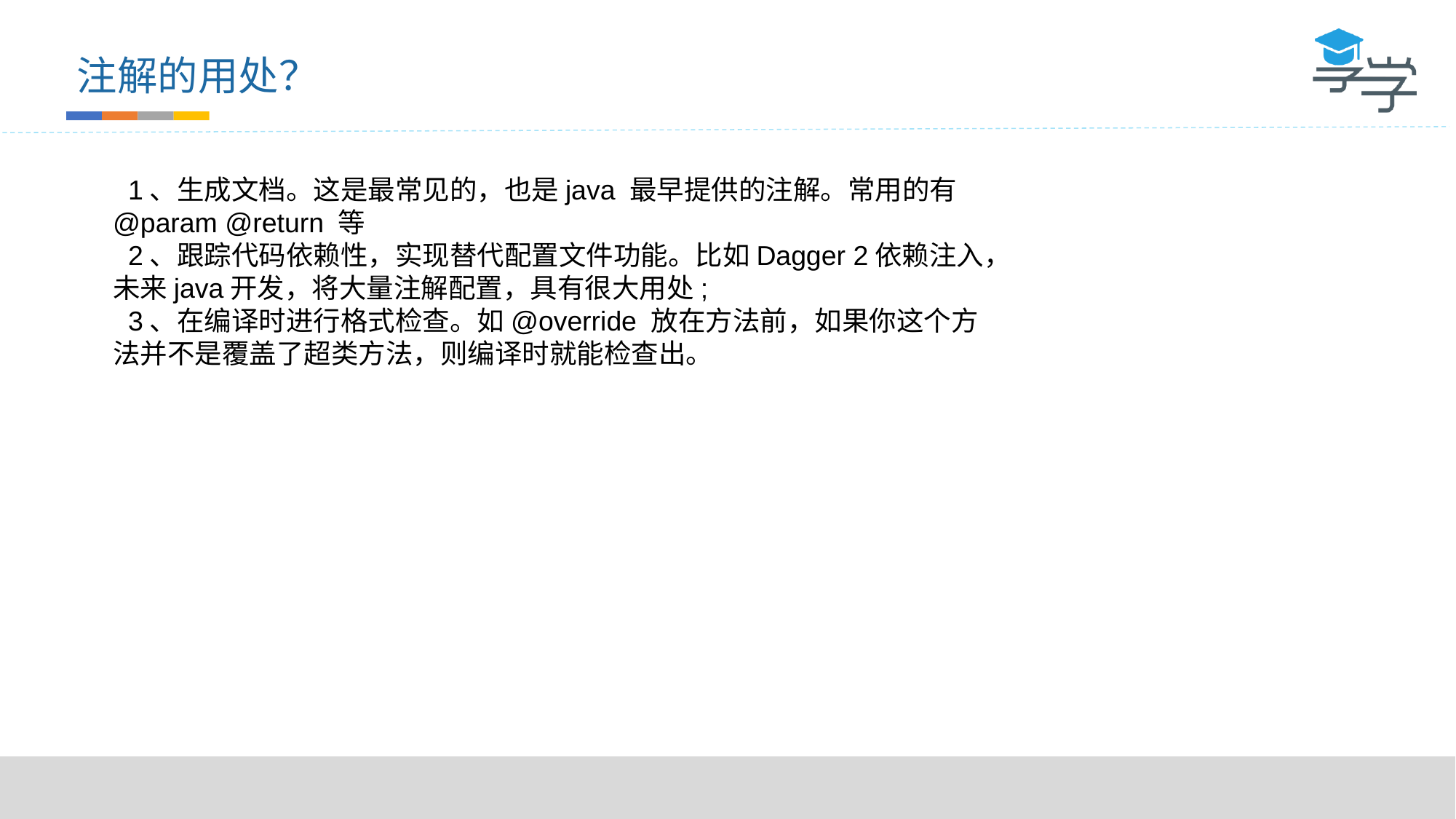

注解的用处？

  1、生成文档。这是最常见的，也是java 最早提供的注解。常用的有@param @return 等
  2、跟踪代码依赖性，实现替代配置文件功能。比如Dagger 2依赖注入，未来java开发，将大量注解配置，具有很大用处;
  3、在编译时进行格式检查。如@override 放在方法前，如果你这个方法并不是覆盖了超类方法，则编译时就能检查出。